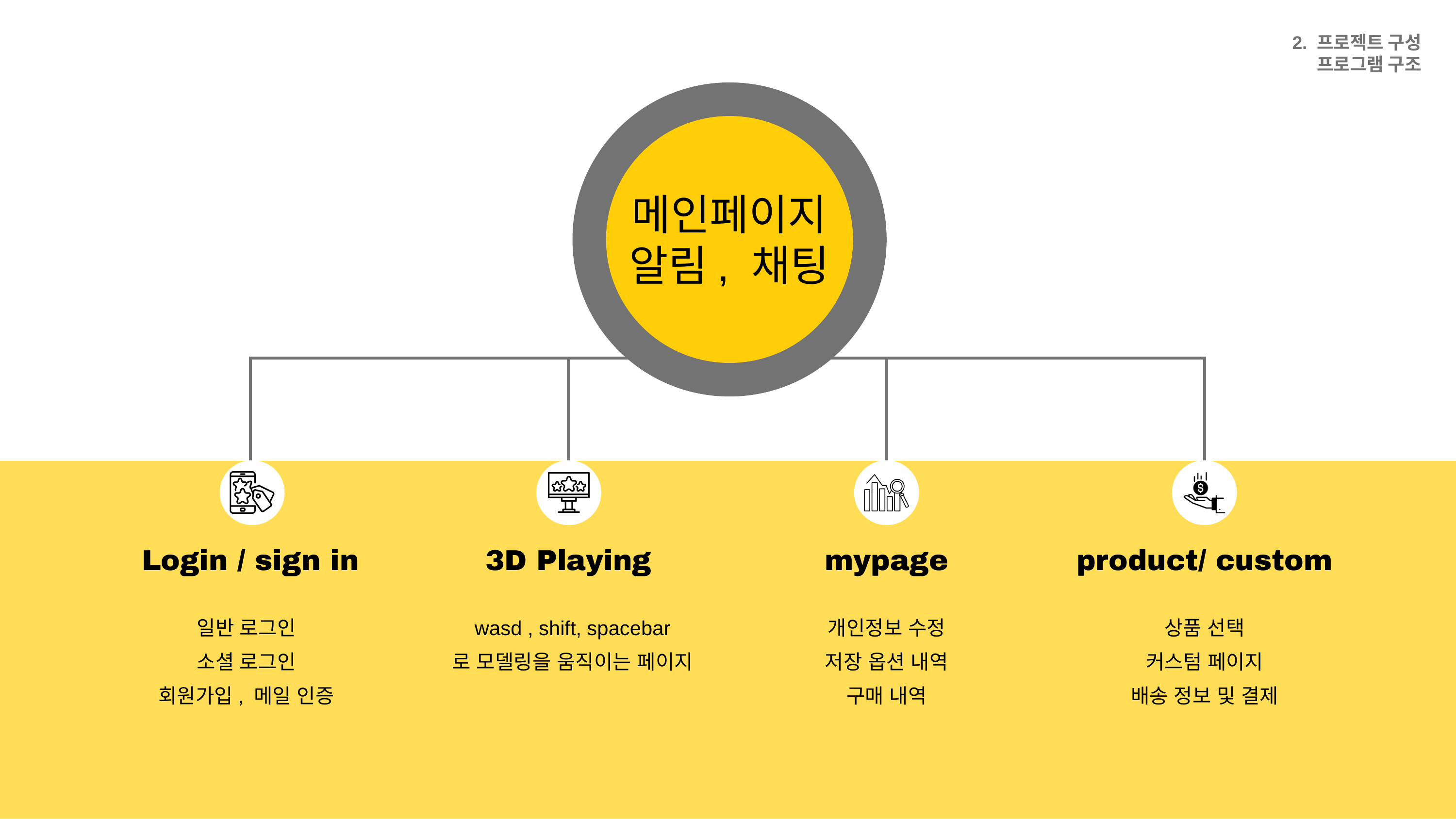

2. 프로젝트 구성
프로그램 구조

메인페이지
알림, 채팅

Login / sign in
3D Playing
mypage
product/ custom
일반 로그인
소셜 로그인
회원가입, 메일 인증
wasd , shift, spacebar
로 모델링을 움직이는 페이지
개인정보 수정
저장 옵션 내역
구매 내역
상품 선택
커스텀 페이지
배송 정보 및 결제